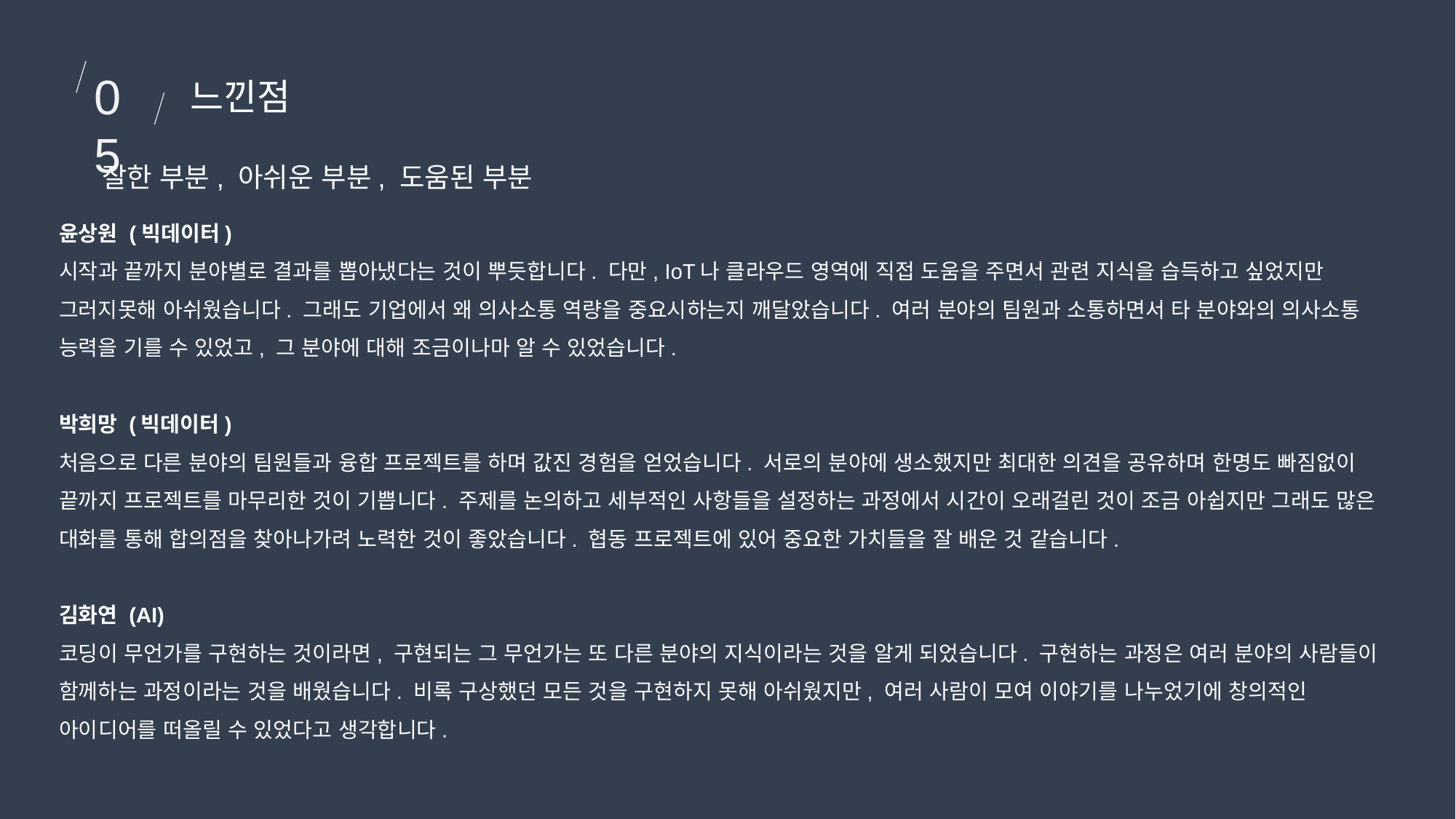

05
느낀점
잘한 부분, 아쉬운 부분, 도움된 부분
윤상원 (빅데이터)
시작과 끝까지 분야별로 결과를 뽑아냈다는 것이 뿌듯합니다. 다만, IoT나 클라우드 영역에 직접 도움을 주면서 관련 지식을 습득하고 싶었지만 그러지못해 아쉬웠습니다. 그래도 기업에서 왜 의사소통 역량을 중요시하는지 깨달았습니다. 여러 분야의 팀원과 소통하면서 타 분야와의 의사소통 능력을 기를 수 있었고, 그 분야에 대해 조금이나마 알 수 있었습니다.

박희망 (빅데이터)
처음으로 다른 분야의 팀원들과 융합 프로젝트를 하며 값진 경험을 얻었습니다. 서로의 분야에 생소했지만 최대한 의견을 공유하며 한명도 빠짐없이 끝까지 프로젝트를 마무리한 것이 기쁩니다. 주제를 논의하고 세부적인 사항들을 설정하는 과정에서 시간이 오래걸린 것이 조금 아쉽지만 그래도 많은 대화를 통해 합의점을 찾아나가려 노력한 것이 좋았습니다. 협동 프로젝트에 있어 중요한 가치들을 잘 배운 것 같습니다.

김화연 (AI)
코딩이 무언가를 구현하는 것이라면, 구현되는 그 무언가는 또 다른 분야의 지식이라는 것을 알게 되었습니다. 구현하는 과정은 여러 분야의 사람들이 함께하는 과정이라는 것을 배웠습니다. 비록 구상했던 모든 것을 구현하지 못해 아쉬웠지만, 여러 사람이 모여 이야기를 나누었기에 창의적인 아이디어를 떠올릴 수 있었다고 생각합니다.